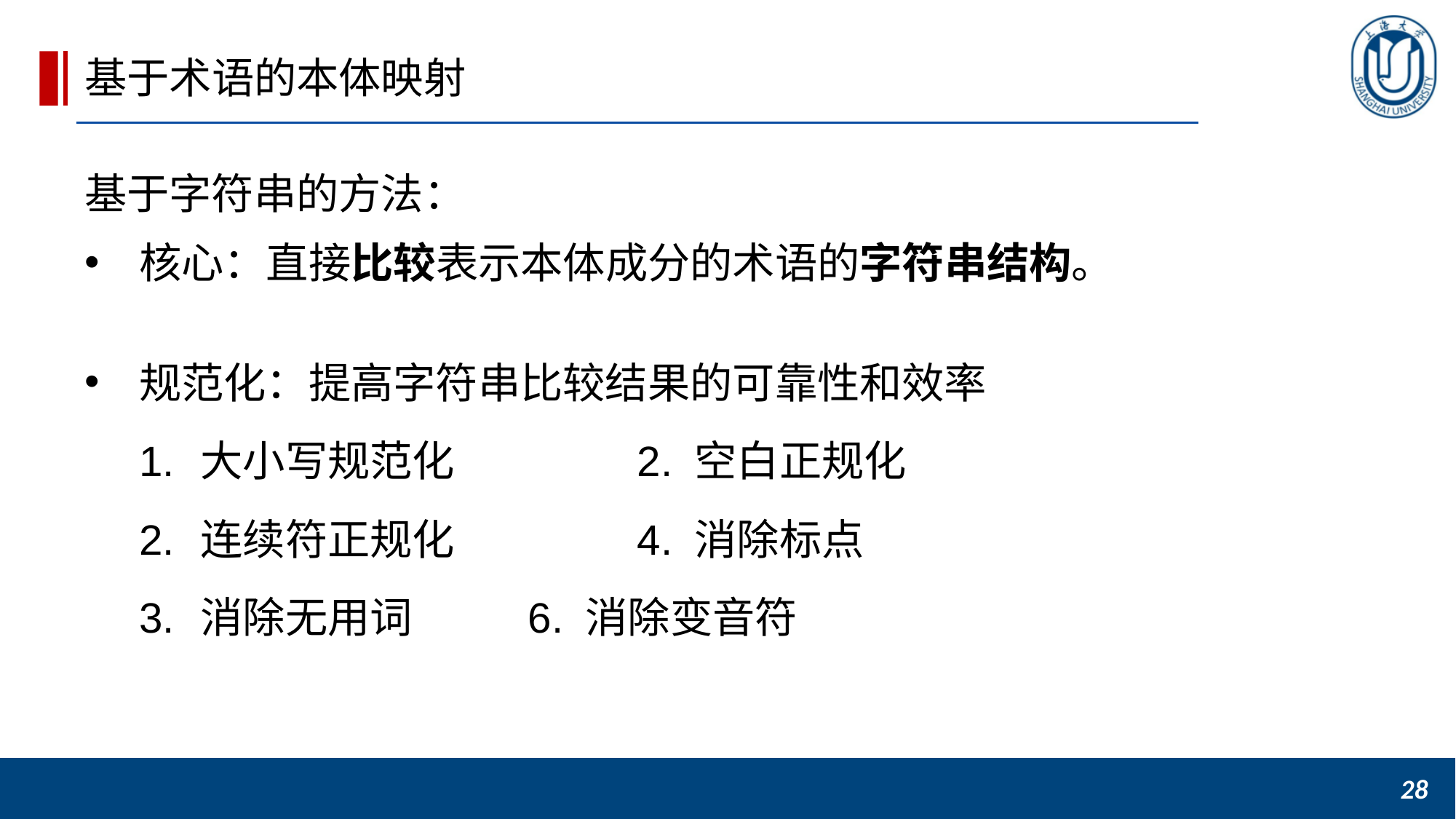

基于术语的本体映射
基于字符串的方法：
核心：直接比较表示本体成分的术语的字符串结构。

规范化：提高字符串比较结果的可靠性和效率
大小写规范化		2. 空白正规化
连续符正规化		4. 消除标点
消除无用词		6. 消除变音符

28